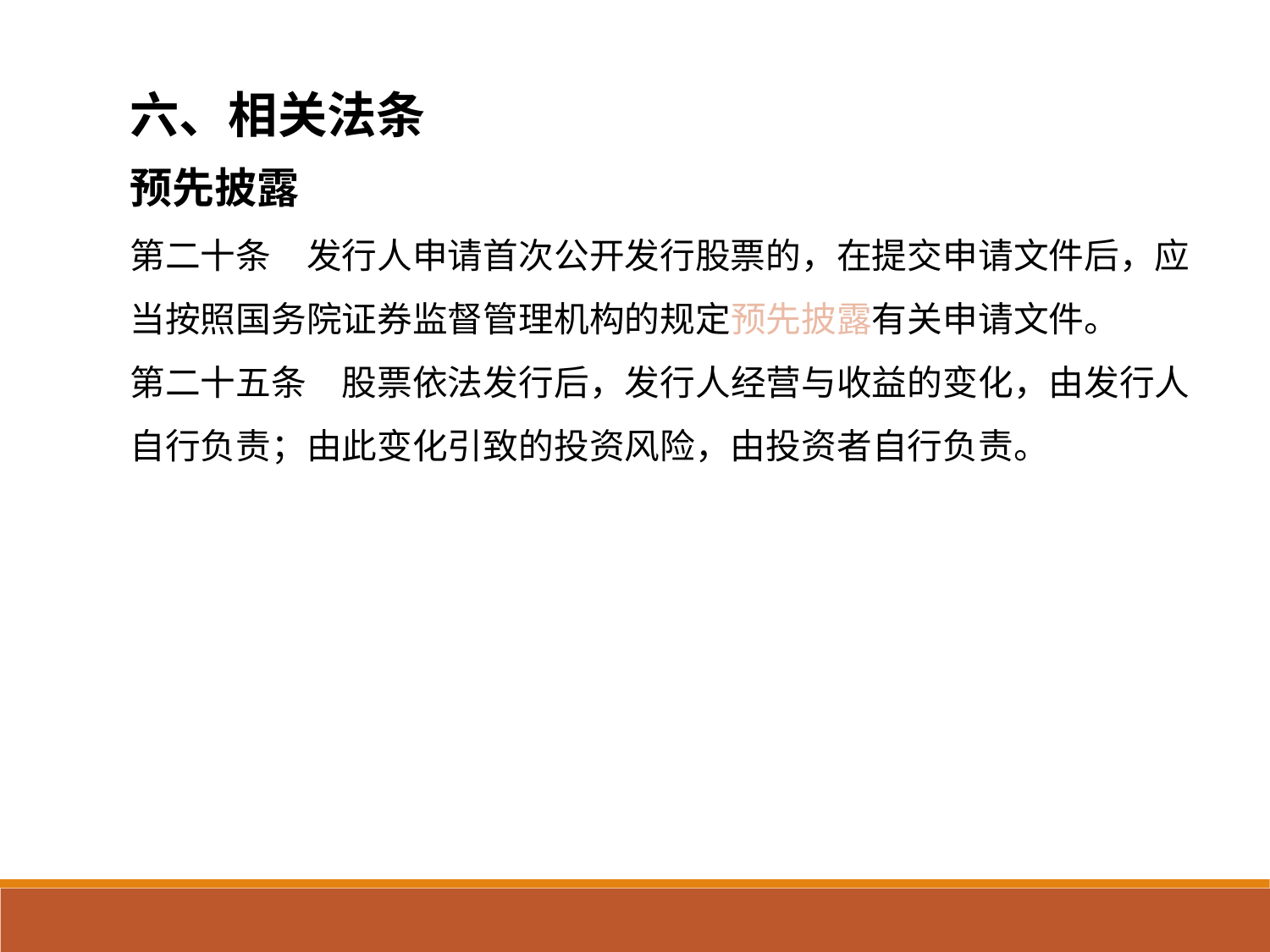

六、相关法条

预先披露
第二十条　发行人申请首次公开发行股票的，在提交申请文件后，应当按照国务院证券监督管理机构的规定预先披露有关申请文件。
第二十五条　股票依法发行后，发行人经营与收益的变化，由发行人自行负责；由此变化引致的投资风险，由投资者自行负责。